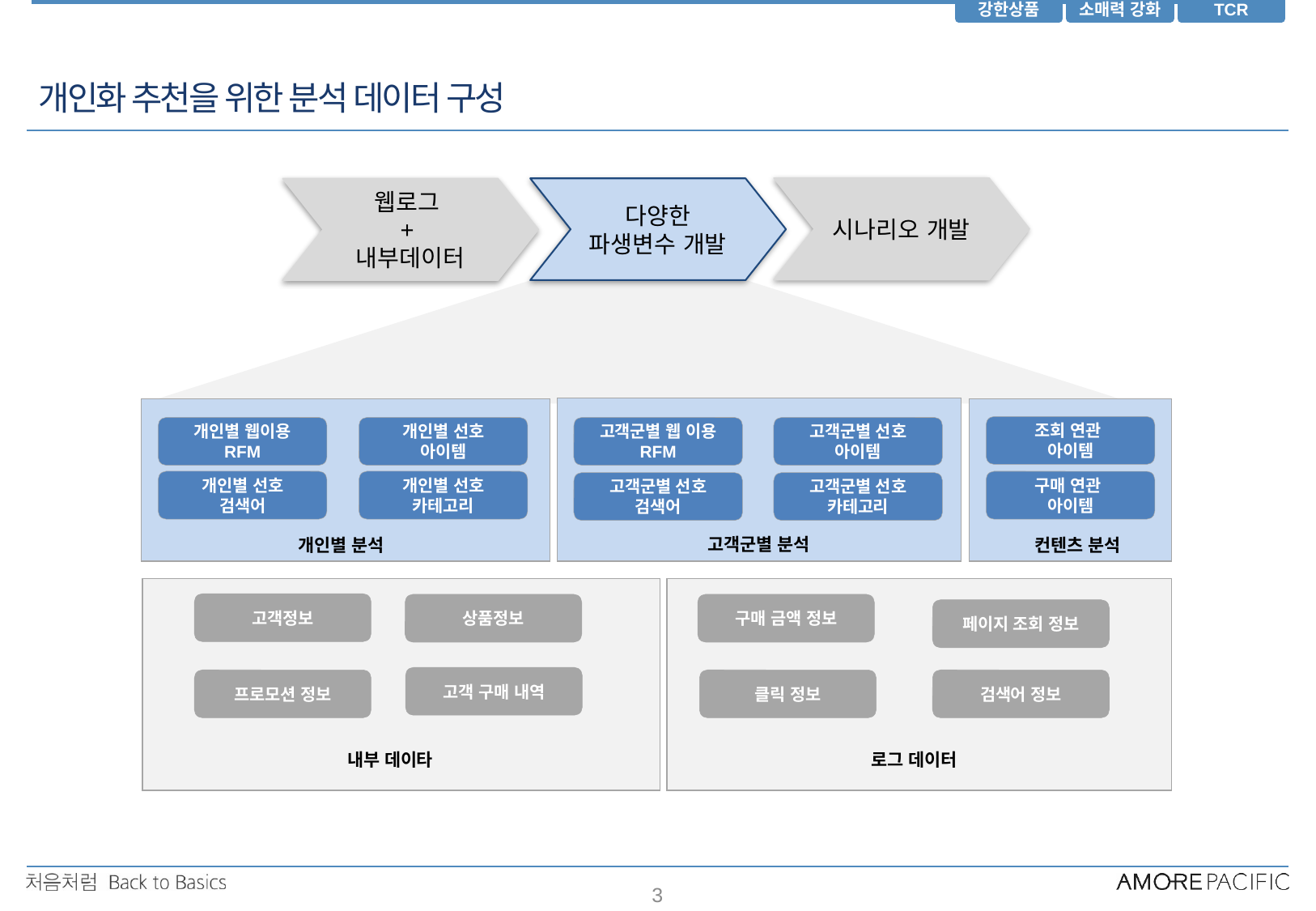

개인화 추천을 위한 분석 데이터 구성
시나리오 개발
다양한
파생변수 개발
웹로그
+
내부데이터

조회 연관
아이템
개인별 웹이용
RFM
개인별 선호
아이템
고객군별 웹 이용
RFM
고객군별 선호
아이템
개인별 선호
검색어
개인별 선호
카테고리
구매 연관
아이템
고객군별 선호
검색어
고객군별 선호
카테고리
고객군별 분석
개인별 분석
컨텐츠 분석

고객정보
상품정보
구매 금액 정보
페이지 조회 정보
고객 구매 내역
프로모션 정보
클릭 정보
검색어 정보
내부 데이타
로그 데이터
3